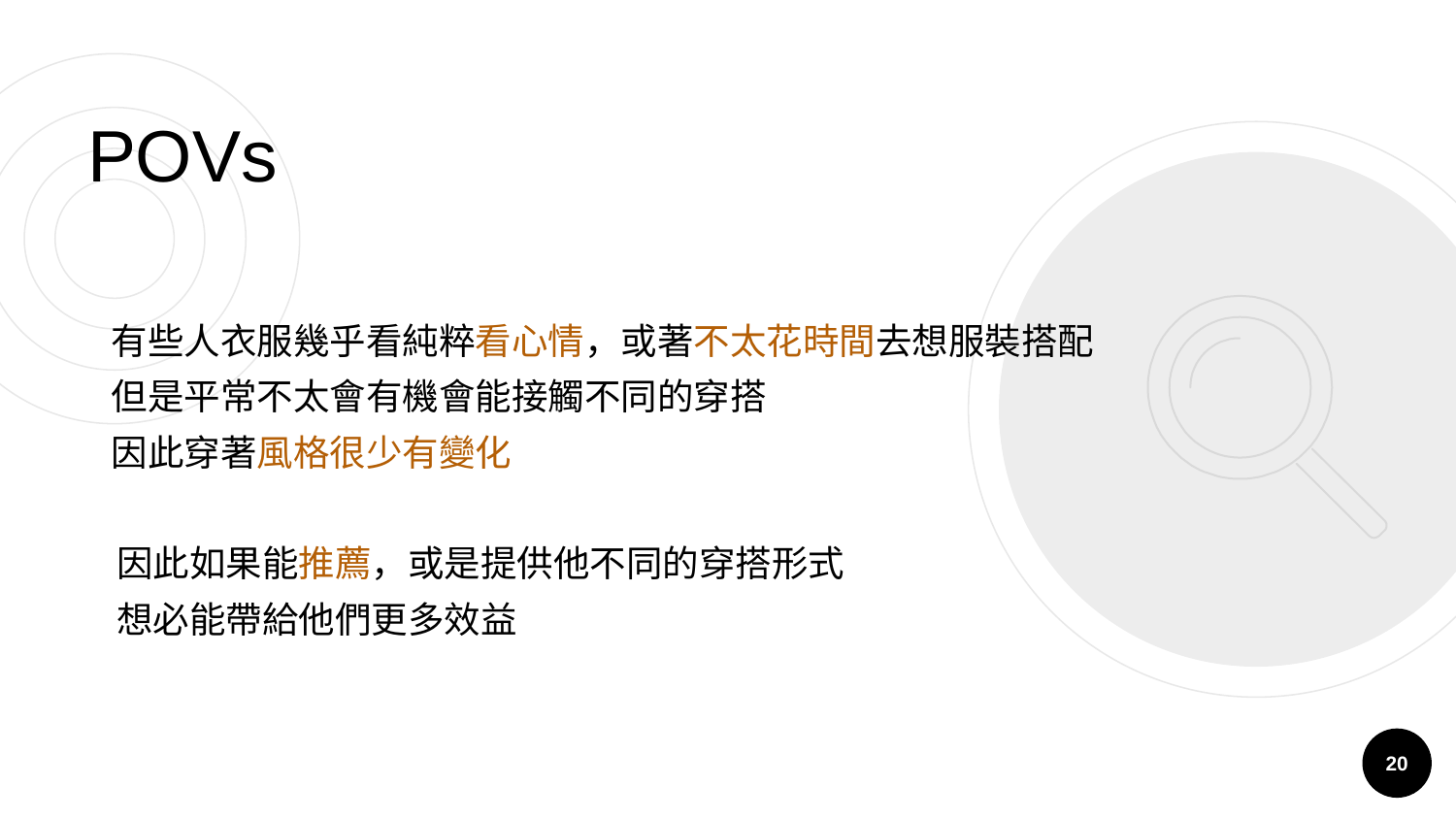

# POVs

有些人衣服幾乎看純粹看心情，或著不太花時間去想服裝搭配
但是平常不太會有機會能接觸不同的穿搭
因此穿著風格很少有變化

因此如果能推薦，或是提供他不同的穿搭形式
想必能帶給他們更多效益

20